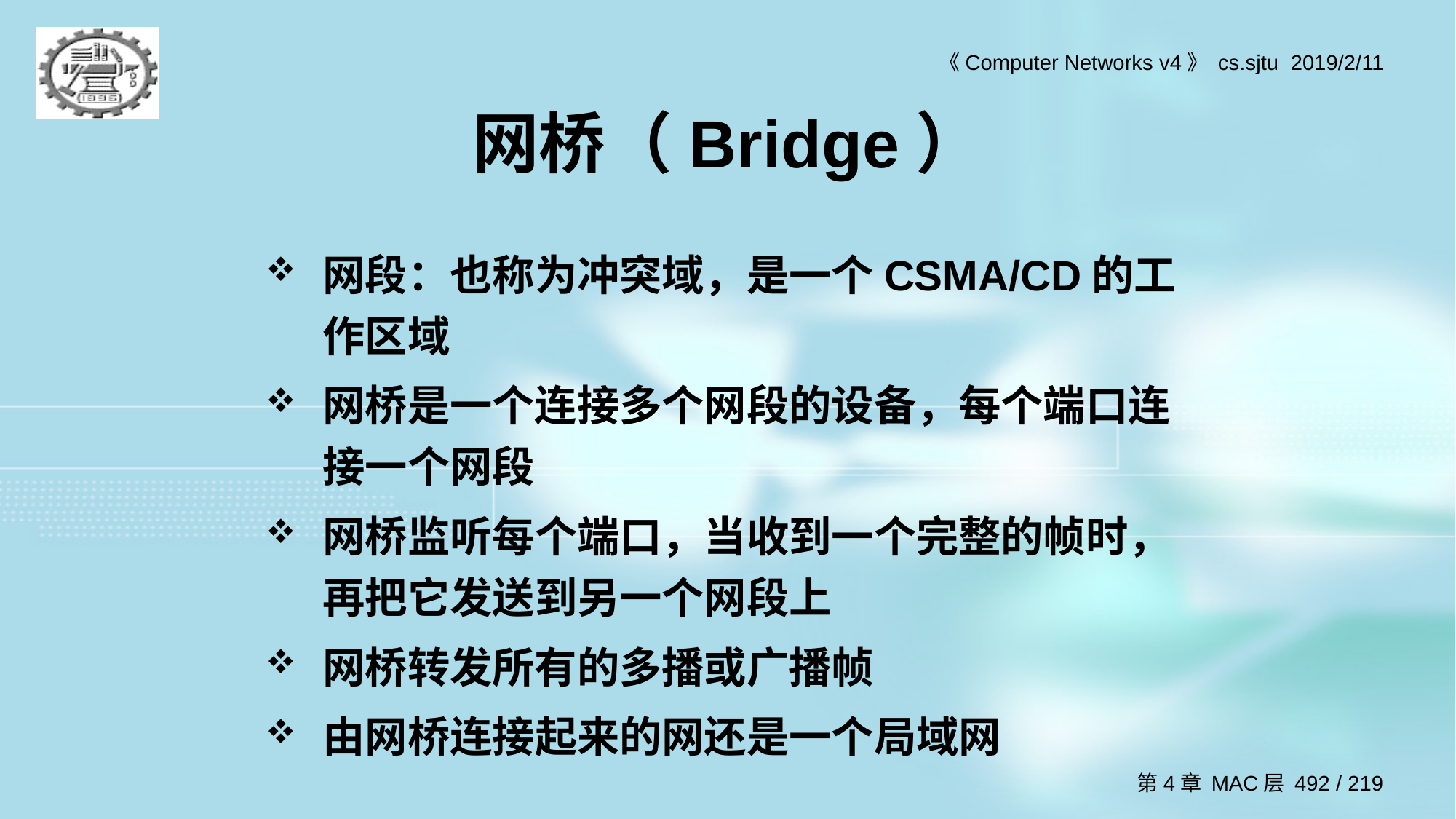

# 网桥（Bridge）
网段：也称为冲突域，是一个CSMA/CD的工作区域
网桥是一个连接多个网段的设备，每个端口连接一个网段
网桥监听每个端口，当收到一个完整的帧时，再把它发送到另一个网段上
网桥转发所有的多播或广播帧
由网桥连接起来的网还是一个局域网